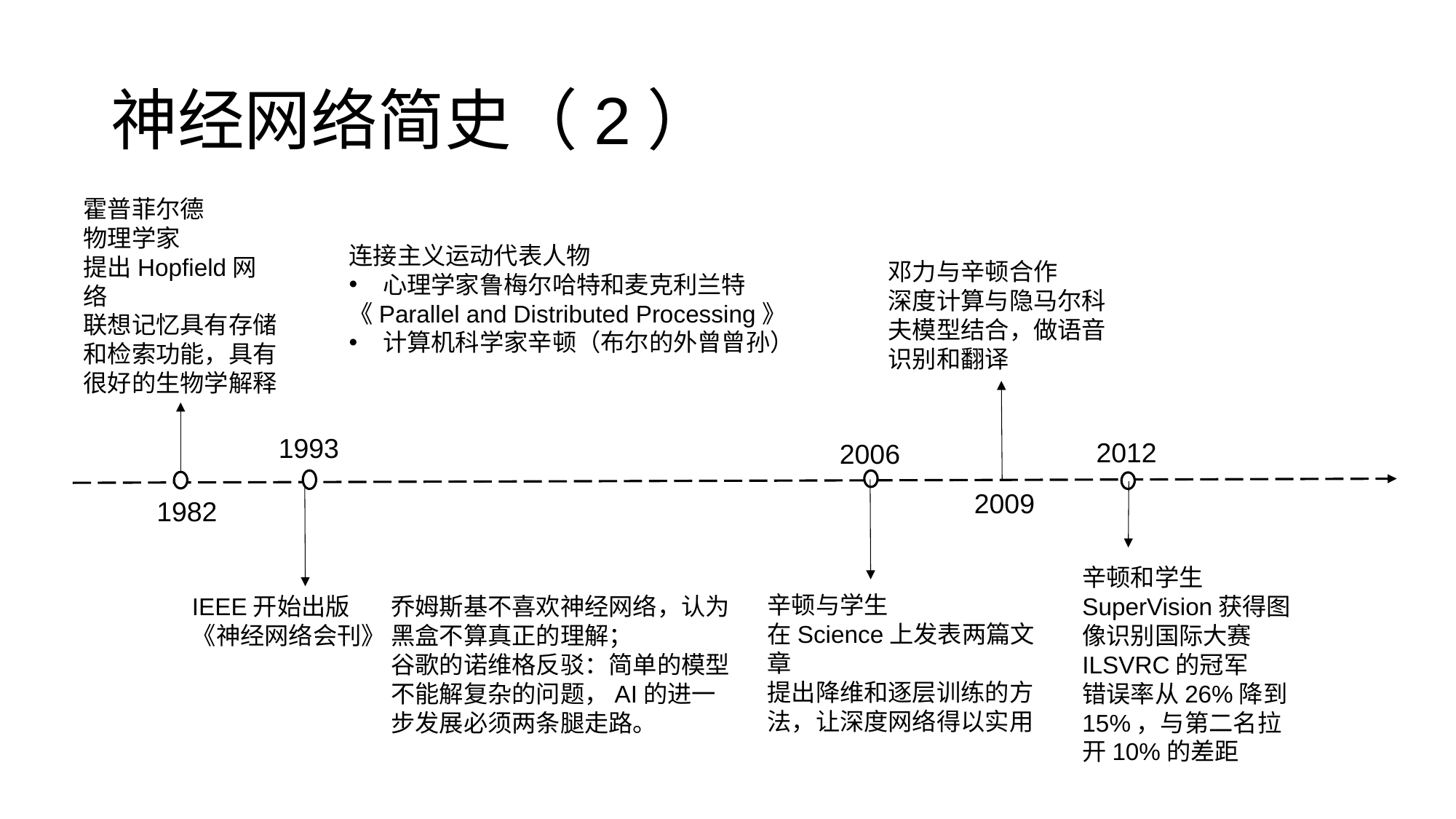

# 神经网络简史（2）
霍普菲尔德
物理学家
提出Hopfield网络
联想记忆具有存储和检索功能，具有很好的生物学解释
连接主义运动代表人物
心理学家鲁梅尔哈特和麦克利兰特
《Parallel and Distributed Processing》
计算机科学家辛顿（布尔的外曾曾孙）
邓力与辛顿合作
深度计算与隐马尔科夫模型结合，做语音识别和翻译
1993
2012
2006

2009
1982
辛顿和学生
SuperVision获得图像识别国际大赛ILSVRC的冠军
错误率从26%降到15%，与第二名拉开10%的差距
辛顿与学生
在Science上发表两篇文章
提出降维和逐层训练的方法，让深度网络得以实用
IEEE开始出版
《神经网络会刊》
乔姆斯基不喜欢神经网络，认为黑盒不算真正的理解；
谷歌的诺维格反驳：简单的模型不能解复杂的问题，AI的进一步发展必须两条腿走路。